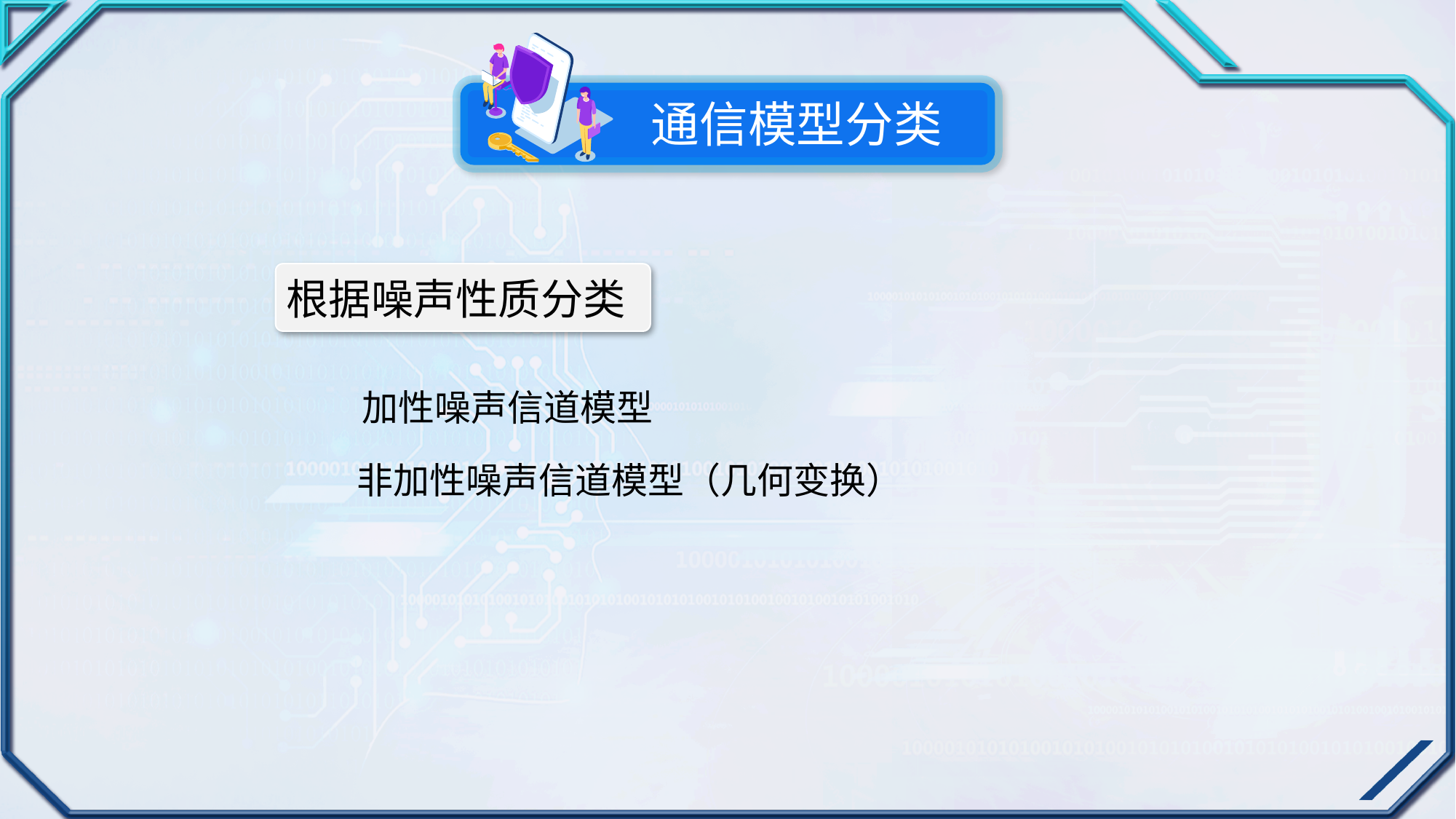

通信模型分类

根据噪声性质分类
加性噪声信道模型
非加性噪声信道模型（几何变换）